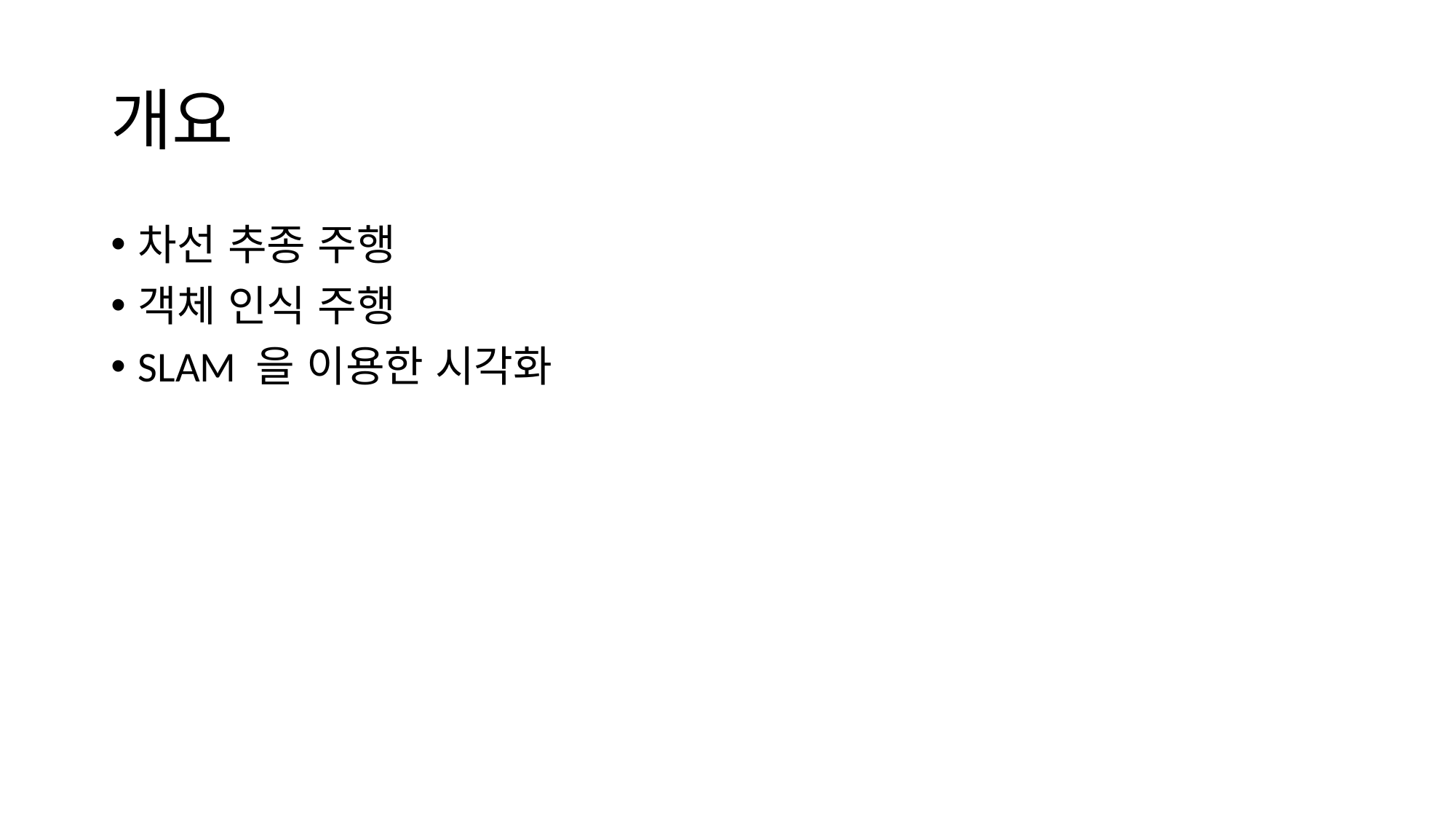

# 개요
차선 추종 주행
객체 인식 주행
SLAM 을 이용한 시각화